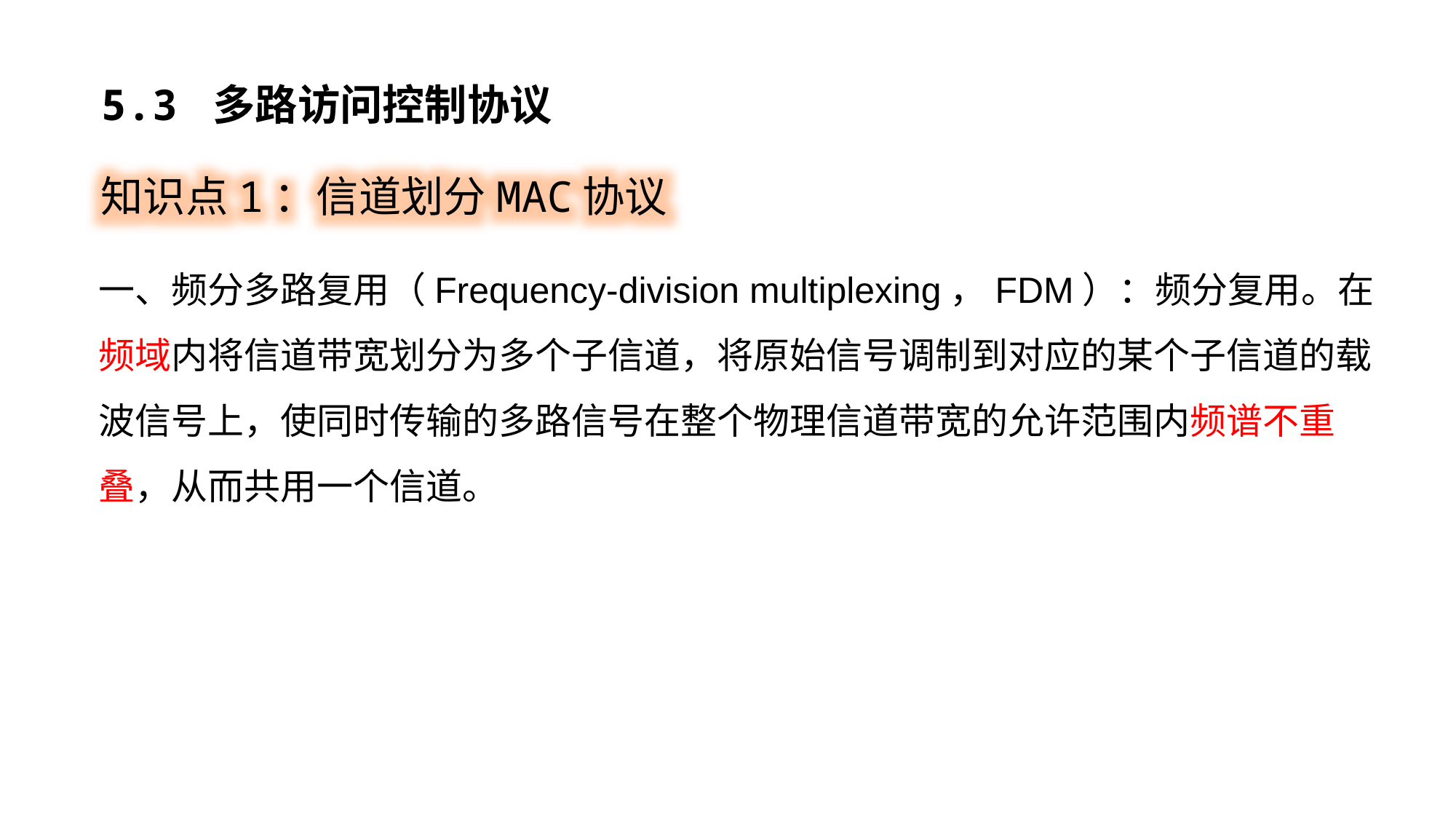

5.3 多路访问控制协议
知识点1：信道划分MAC协议
一、频分多路复用（Frequency-division multiplexing，FDM）：频分复用。在频域内将信道带宽划分为多个子信道，将原始信号调制到对应的某个子信道的载波信号上，使同时传输的多路信号在整个物理信道带宽的允许范围内频谱不重叠，从而共用一个信道。